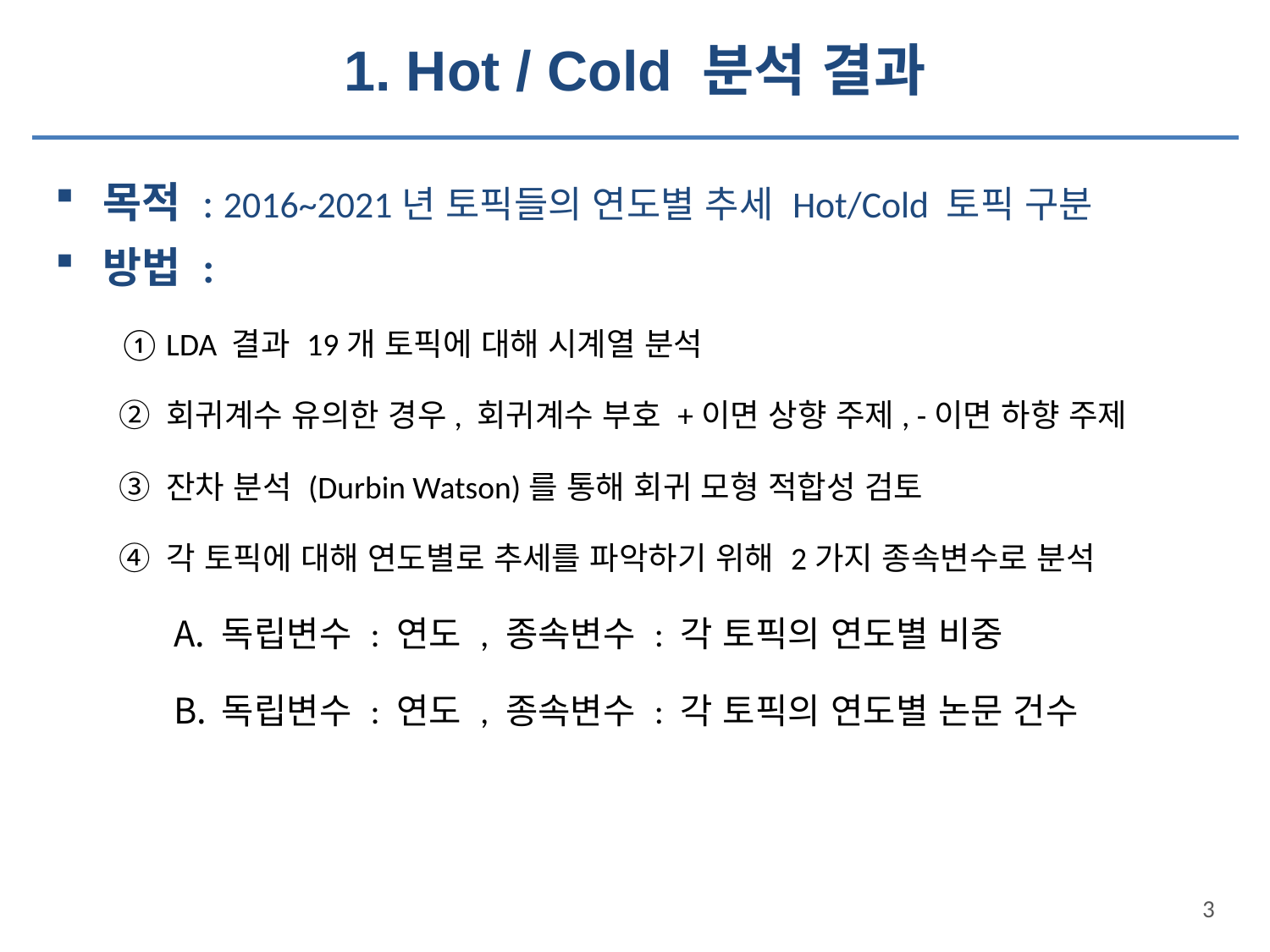

# 1. Hot / Cold 분석 결과
목적 : 2016~2021년 토픽들의 연도별 추세 Hot/Cold 토픽 구분
방법 :
LDA 결과 19개 토픽에 대해 시계열 분석
회귀계수 유의한 경우, 회귀계수 부호 +이면 상향 주제, -이면 하향 주제
잔차 분석 (Durbin Watson)를 통해 회귀 모형 적합성 검토
각 토픽에 대해 연도별로 추세를 파악하기 위해 2가지 종속변수로 분석
독립변수 : 연도 , 종속변수 : 각 토픽의 연도별 비중
독립변수 : 연도 , 종속변수 : 각 토픽의 연도별 논문 건수

3